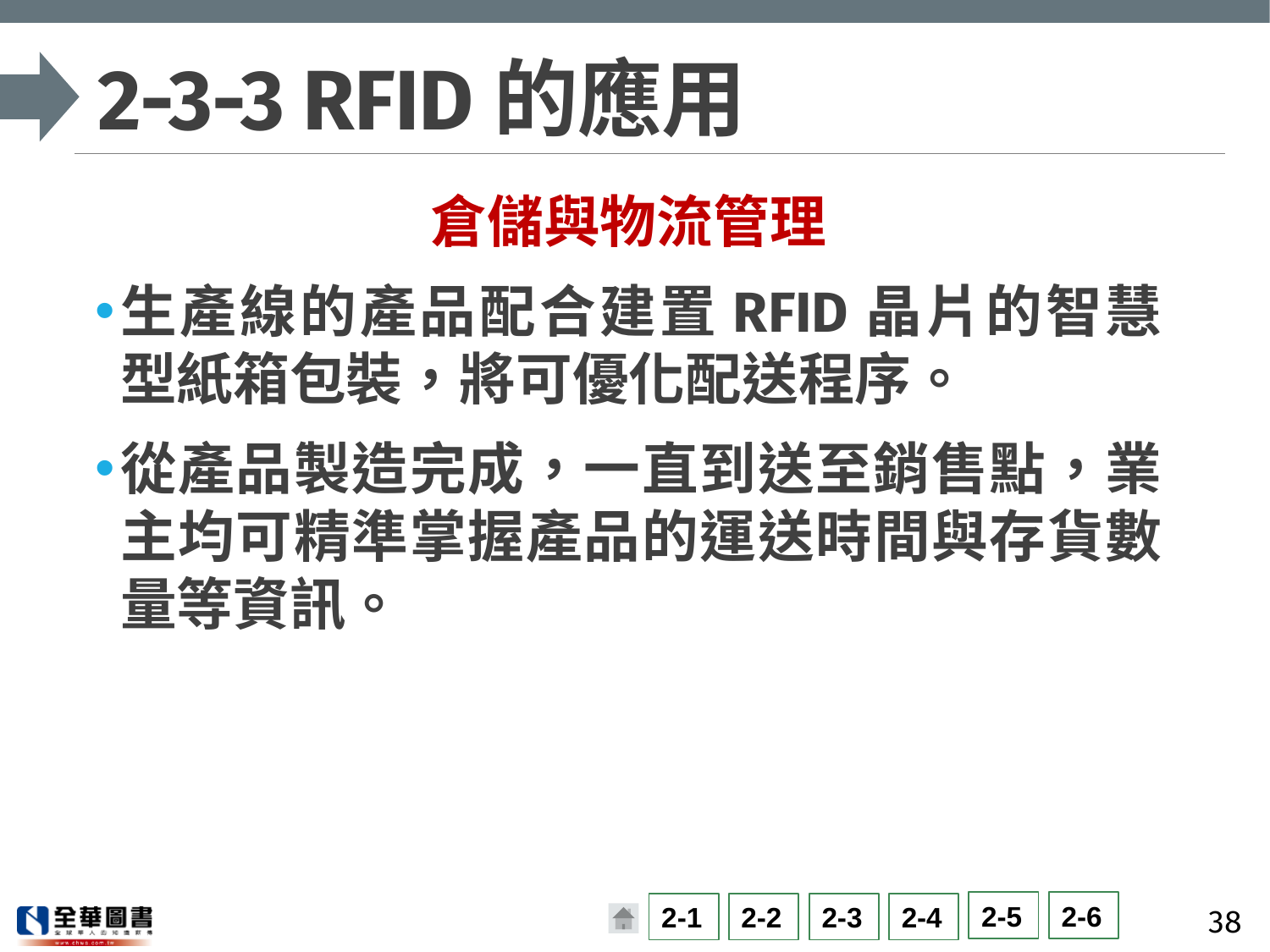

# 2-3-3 RFID的應用
倉儲與物流管理
生產線的產品配合建置RFID晶片的智慧型紙箱包裝，將可優化配送程序。
從產品製造完成，一直到送至銷售點，業主均可精準掌握產品的運送時間與存貨數量等資訊。
38